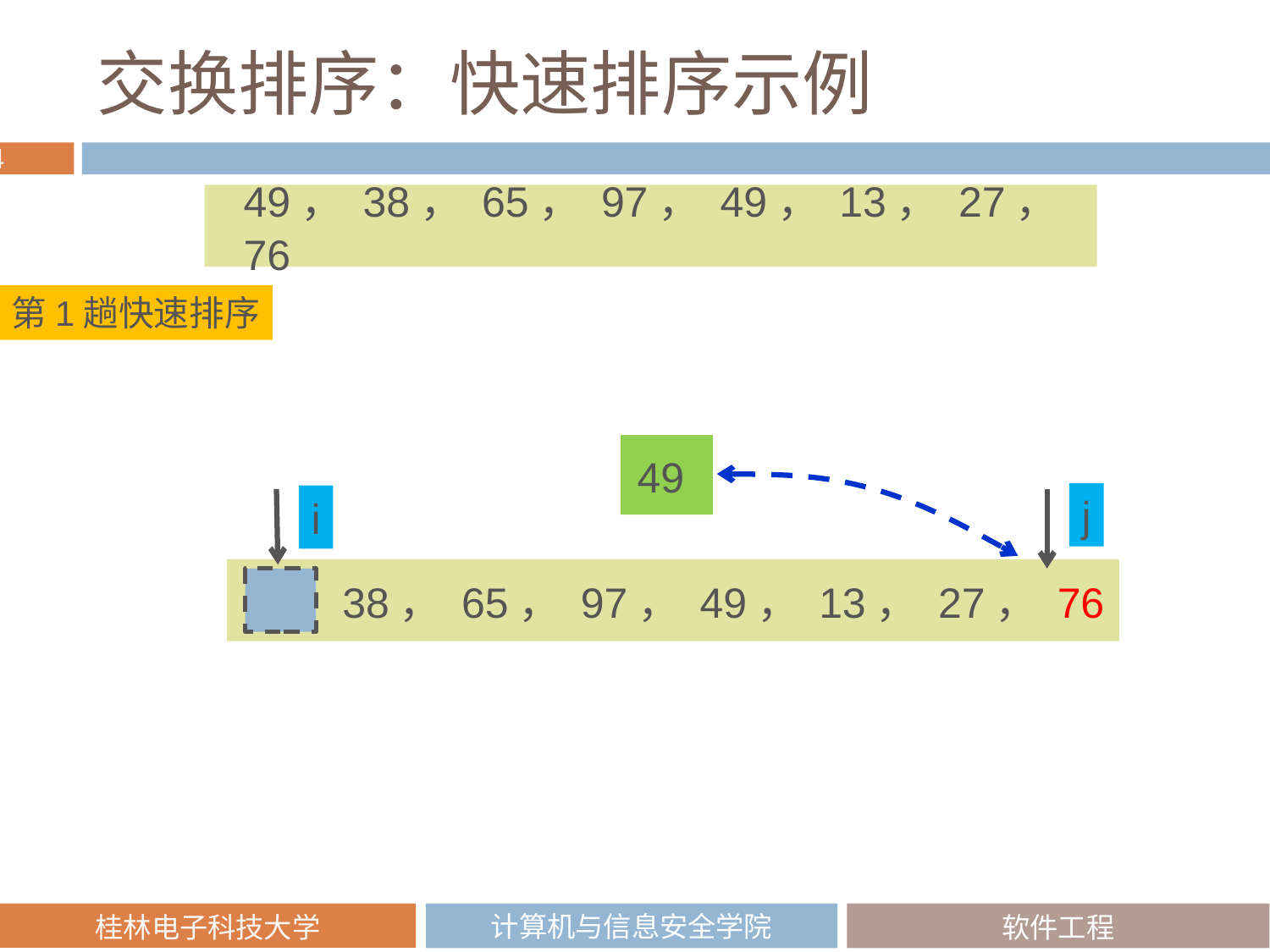

# 交换排序：快速排序示例
49， 38， 65， 97， 49， 13， 27， 76
第1趟快速排序
49

j
i
    ，38， 65， 97， 49， 13， 27， 76